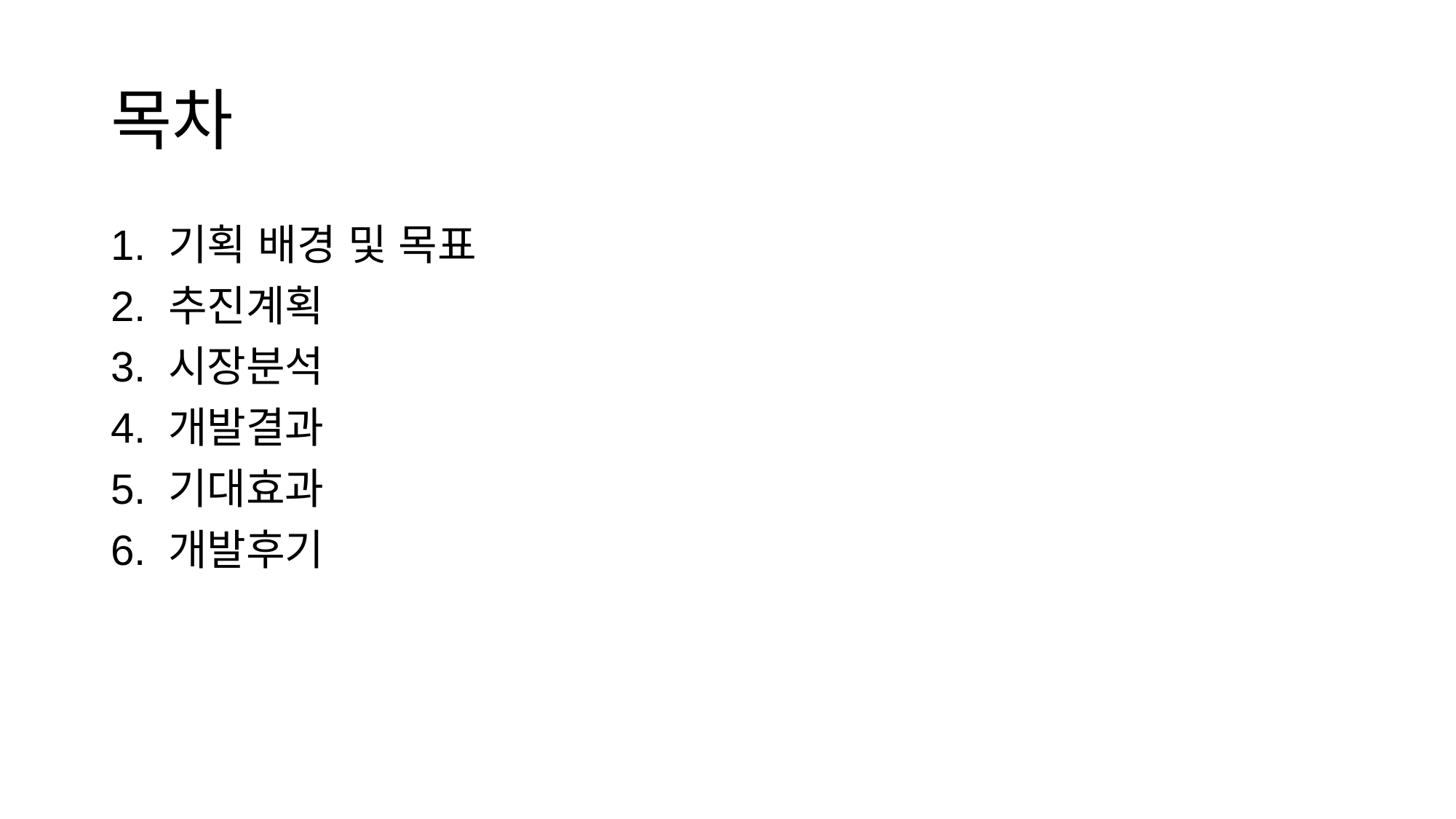

# 목차
1. 기획 배경 및 목표
2. 추진계획
3. 시장분석
4. 개발결과
5. 기대효과
6. 개발후기